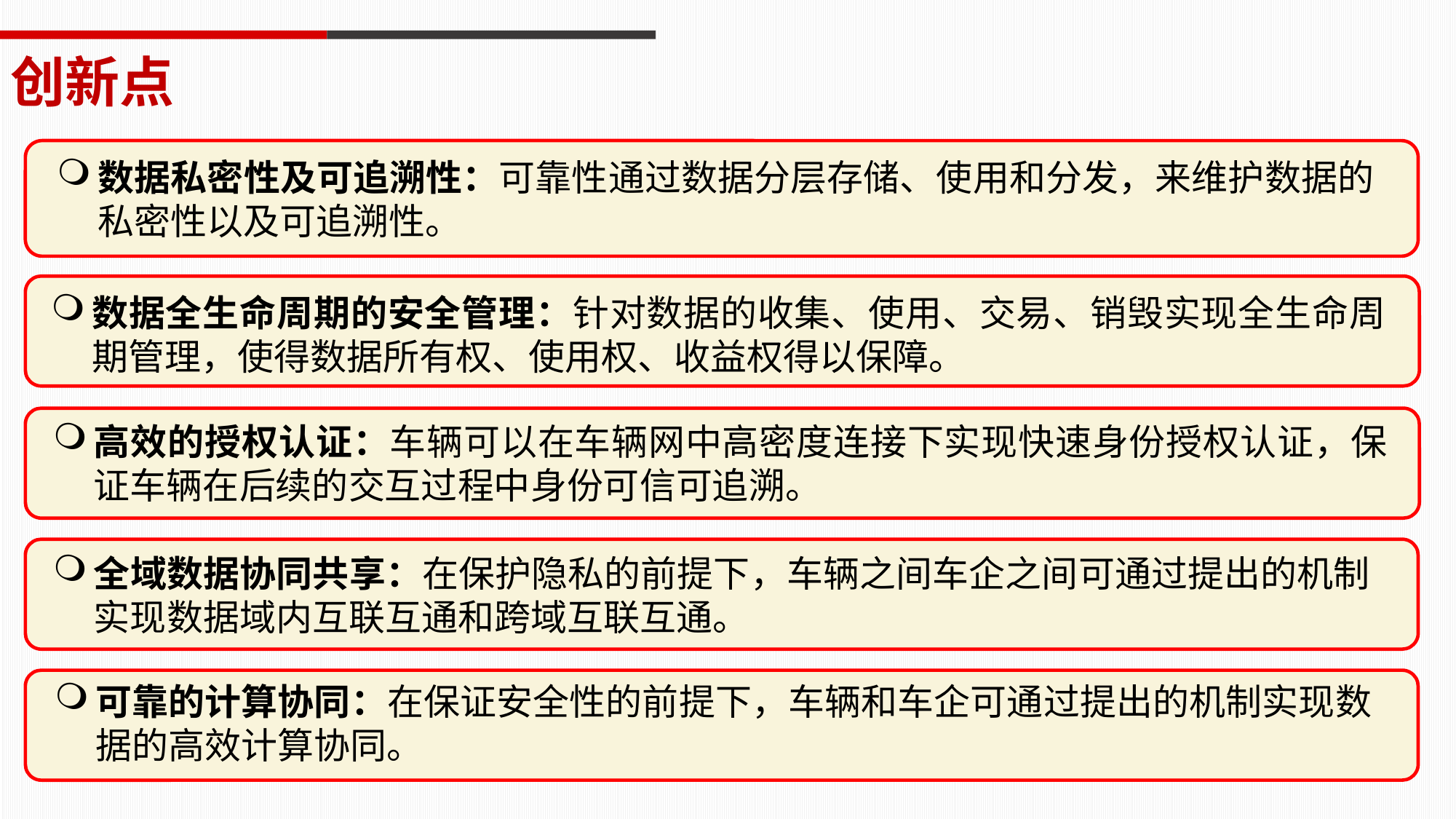

创新点

数据私密性及可追溯性：可靠性通过数据分层存储、使用和分发，来维护数据的私密性以及可追溯性。

数据全生命周期的安全管理：针对数据的收集、使用、交易、销毁实现全生命周期管理，使得数据所有权、使用权、收益权得以保障。

高效的授权认证：车辆可以在车辆网中高密度连接下实现快速身份授权认证，保证车辆在后续的交互过程中身份可信可追溯。

全域数据协同共享：在保护隐私的前提下，车辆之间车企之间可通过提出的机制实现数据域内互联互通和跨域互联互通。

可靠的计算协同：在保证安全性的前提下，车辆和车企可通过提出的机制实现数据的高效计算协同。